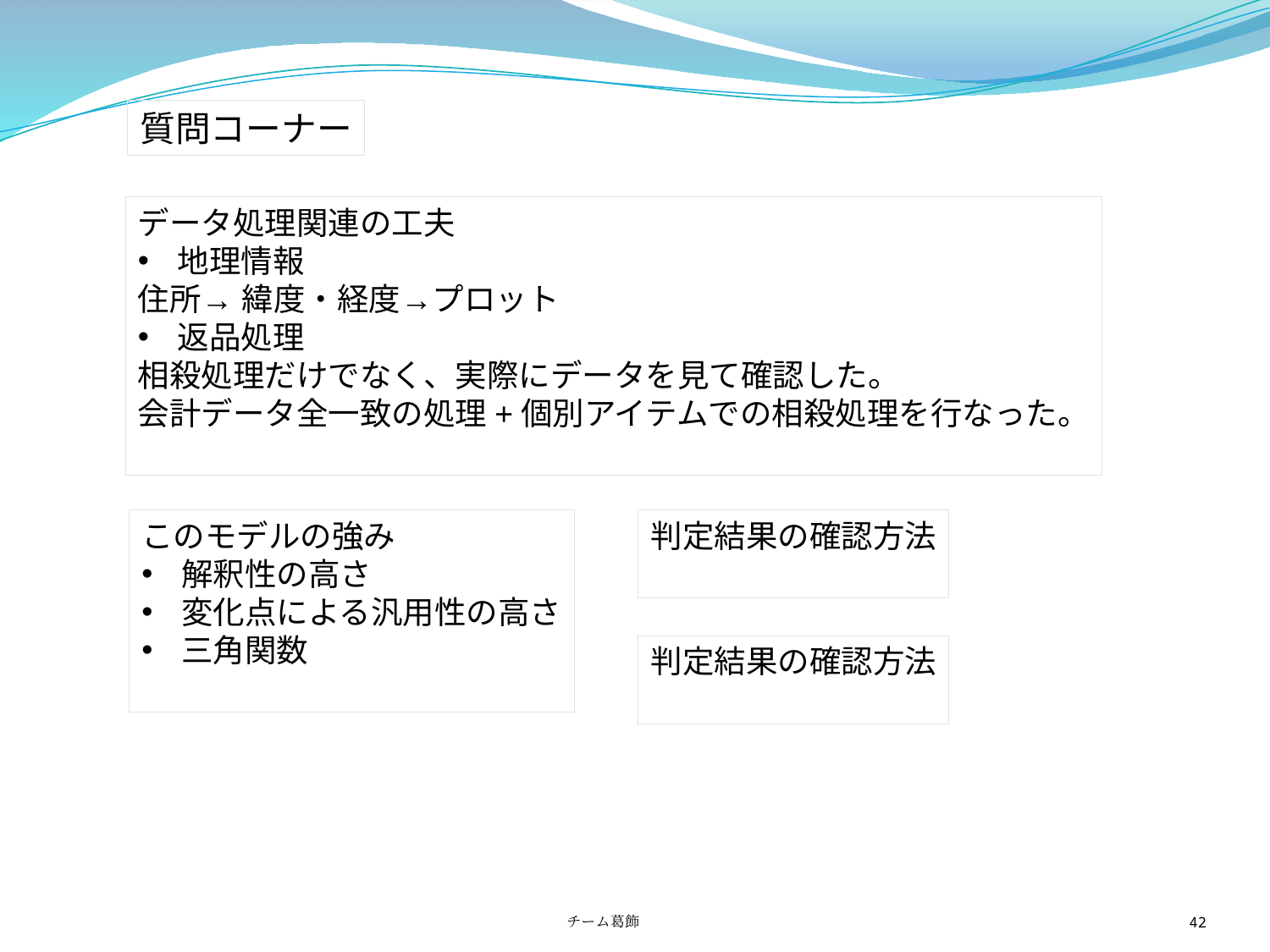

質問コーナー
データ処理関連の工夫
地理情報
住所→ 緯度・経度→プロット
返品処理
相殺処理だけでなく、実際にデータを見て確認した。
会計データ全一致の処理+個別アイテムでの相殺処理を行なった。

このモデルの強み
解釈性の高さ
変化点による汎用性の高さ
三角関数

判定結果の確認方法

判定結果の確認方法

チーム葛飾
42